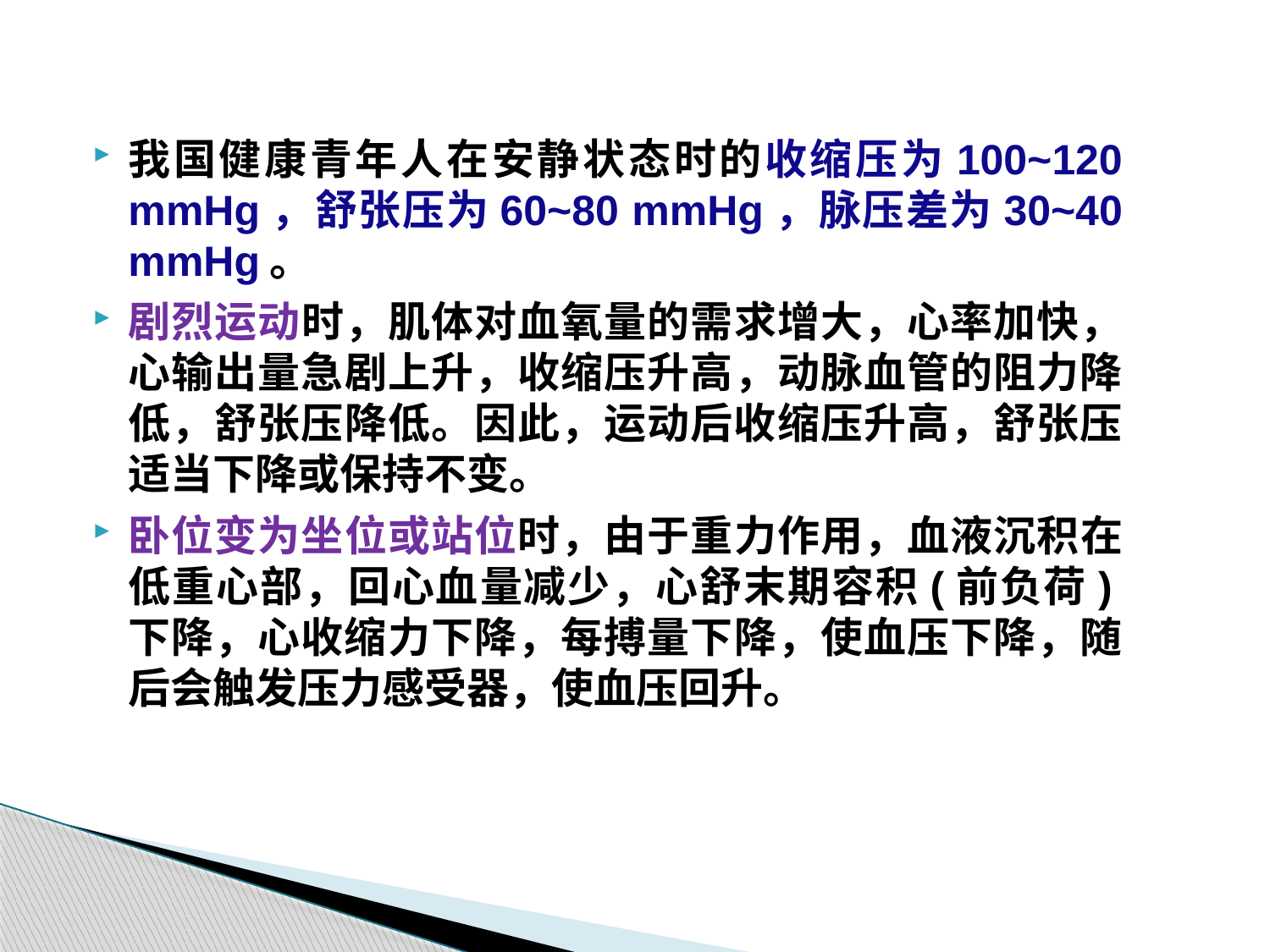

我国健康青年人在安静状态时的收缩压为100~120 mmHg，舒张压为60~80 mmHg，脉压差为30~40 mmHg。
剧烈运动时，肌体对血氧量的需求增大，心率加快，心输出量急剧上升，收缩压升高，动脉血管的阻力降低，舒张压降低。因此，运动后收缩压升高，舒张压适当下降或保持不变。
卧位变为坐位或站位时，由于重力作用，血液沉积在低重心部，回心血量减少，心舒末期容积(前负荷)下降，心收缩力下降，每搏量下降，使血压下降，随后会触发压力感受器，使血压回升。